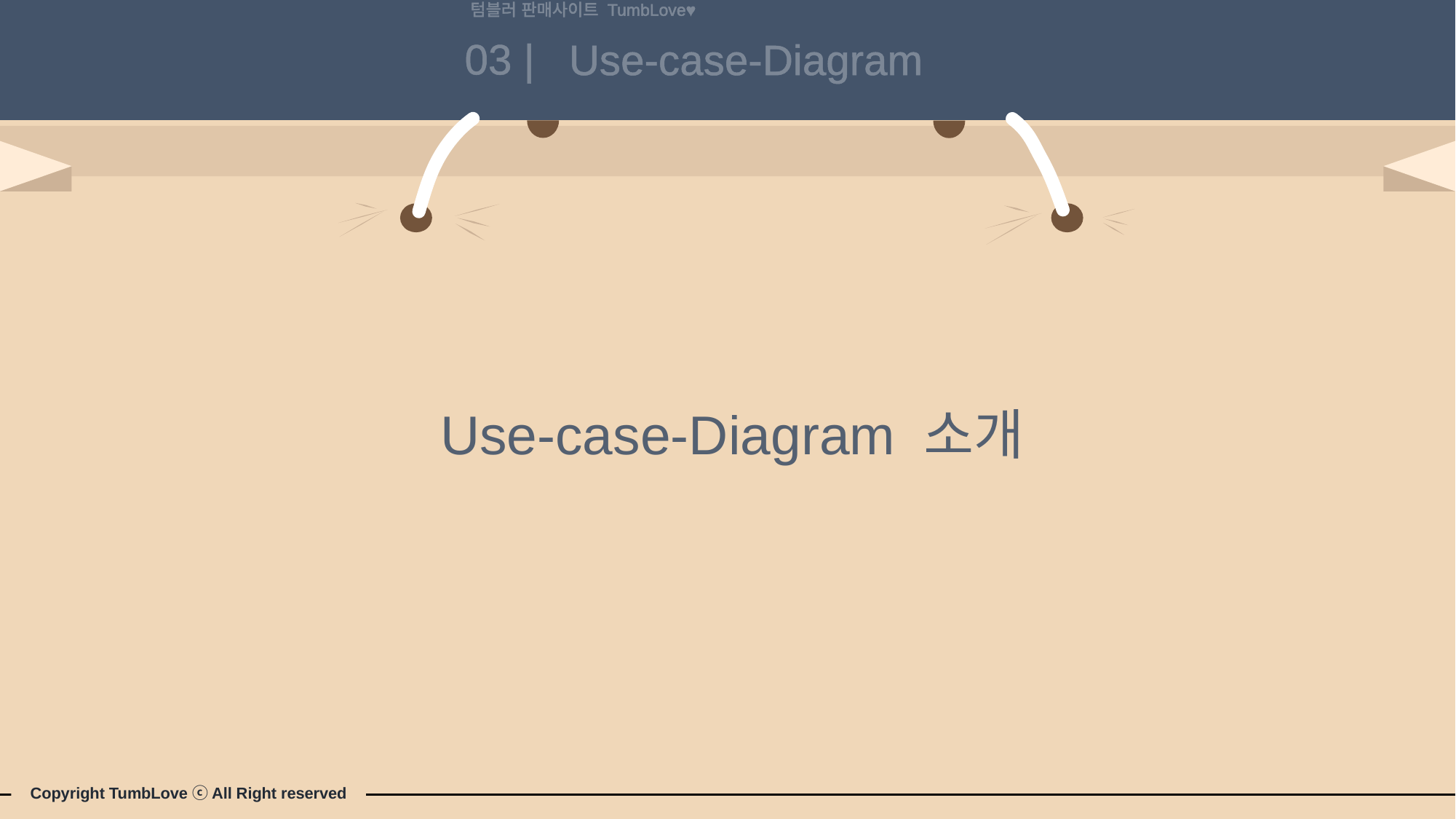

텀블러 판매사이트 TumbLove♥
03 |
Use-case-Diagram

Use-case-Diagram 소개
Copyright TumbLove ⓒ All Right reserved